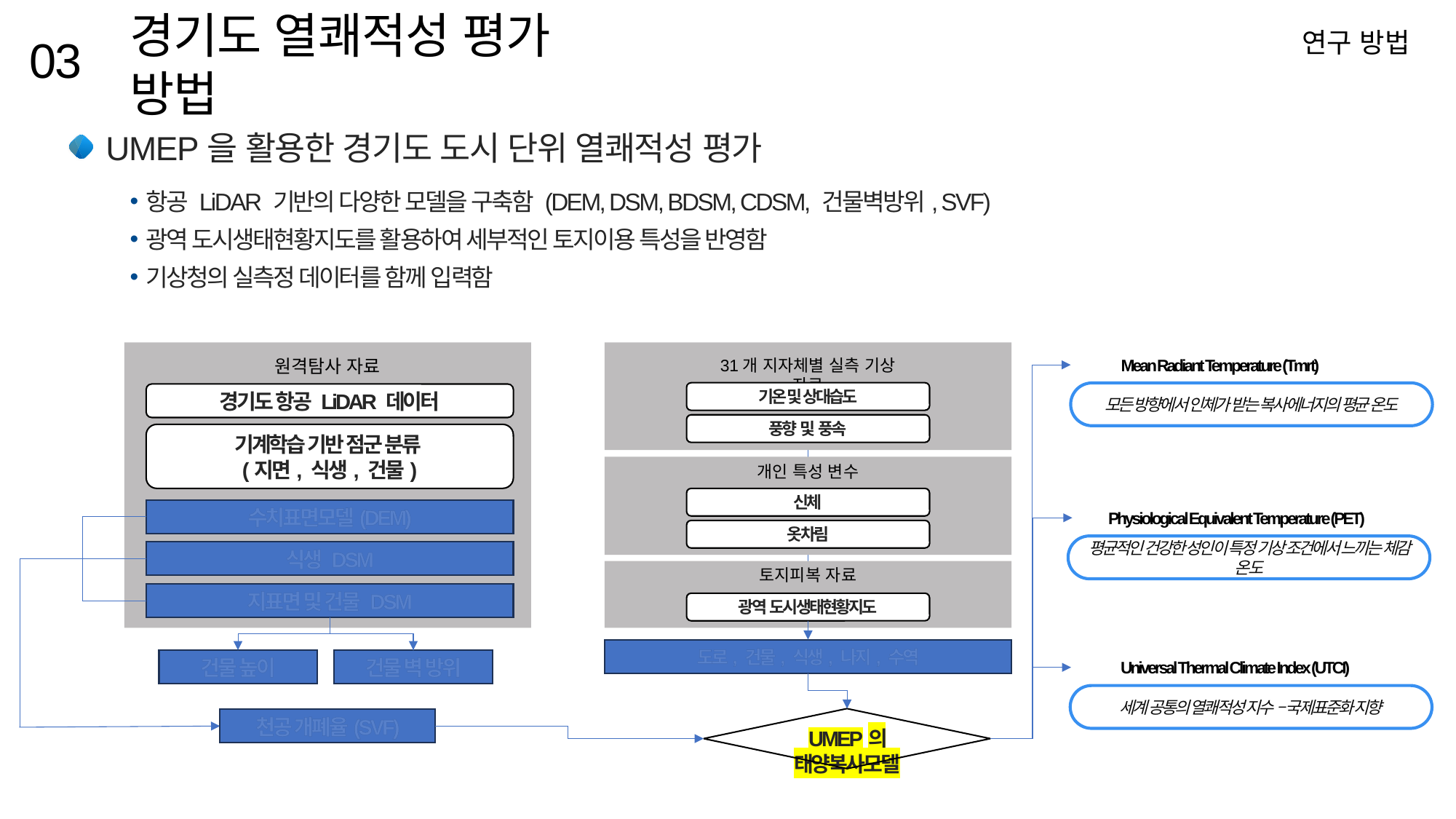

연구 방법
03
경기도 열쾌적성 평가 방법
UMEP을 활용한 경기도 도시 단위 열쾌적성 평가

항공 LiDAR 기반의 다양한 모델을 구축함 (DEM, DSM, BDSM, CDSM, 건물벽방위, SVF)
광역 도시생태현황지도를 활용하여 세부적인 토지이용 특성을 반영함
기상청의 실측정 데이터를 함께 입력함

원격탐사 자료
경기도 항공 LiDAR 데이터
기계학습 기반 점군 분류
(지면, 식생, 건물)
수치표면모델(DEM)
식생 DSM
지표면 및 건물 DSM
건물 높이
건물 벽 방위
천공 개폐율(SVF)

31개 지자체별 실측 기상 자료
기온 및 상대습도
풍향  및  풍속
개인 특성 변수

신체
옷차림
토지피복 자료

광역  도시생태현황지도
도로, 건물, 식생, 나지, 수역
Mean Radiant Temperature (Tmrt)
모든 방향에서 인체가 받는 복사에너지의 평균 온도
Physiological Equivalent Temperature (PET)
평균적인 건강한 성인이 특정 기상 조건에서 느끼는 체감 온도
Universal Thermal Climate Index (UTCI)
세계 공통의 열쾌적성 지수 – 국제표준화 지향

UMEP의 태양복사모델